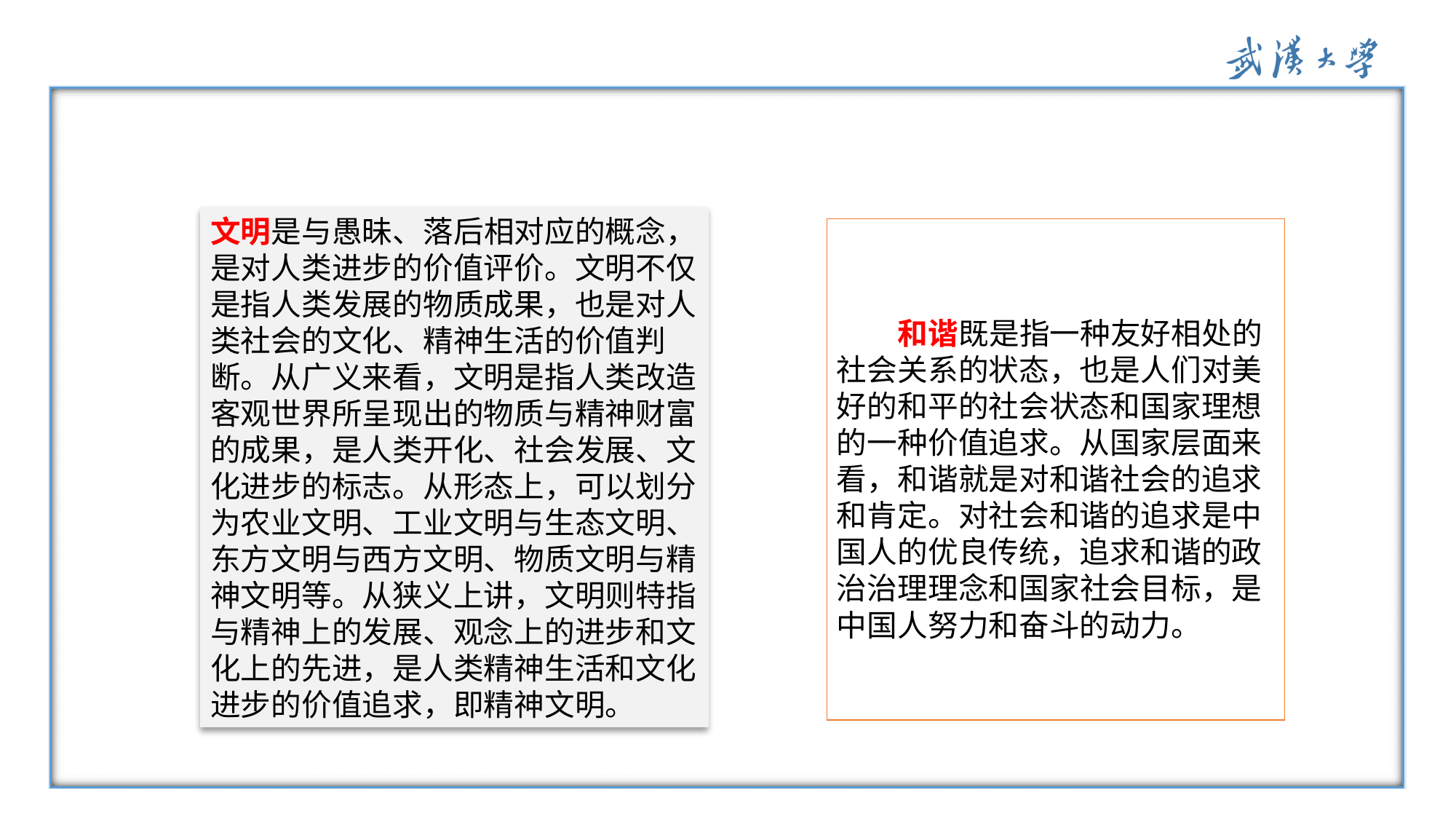

文明是与愚昧、落后相对应的概念，是对人类进步的价值评价。文明不仅是指人类发展的物质成果，也是对人类社会的文化、精神生活的价值判断。从广义来看，文明是指人类改造客观世界所呈现出的物质与精神财富的成果，是人类开化、社会发展、文化进步的标志。从形态上，可以划分为农业文明、工业文明与生态文明、东方文明与西方文明、物质文明与精神文明等。从狭义上讲，文明则特指与精神上的发展、观念上的进步和文化上的先进，是人类精神生活和文化进步的价值追求，即精神文明。

        和谐既是指一种友好相处的社会关系的状态，也是人们对美好的和平的社会状态和国家理想的一种价值追求。从国家层面来看，和谐就是对和谐社会的追求和肯定。对社会和谐的追求是中国人的优良传统，追求和谐的政治治理理念和国家社会目标，是中国人努力和奋斗的动力。